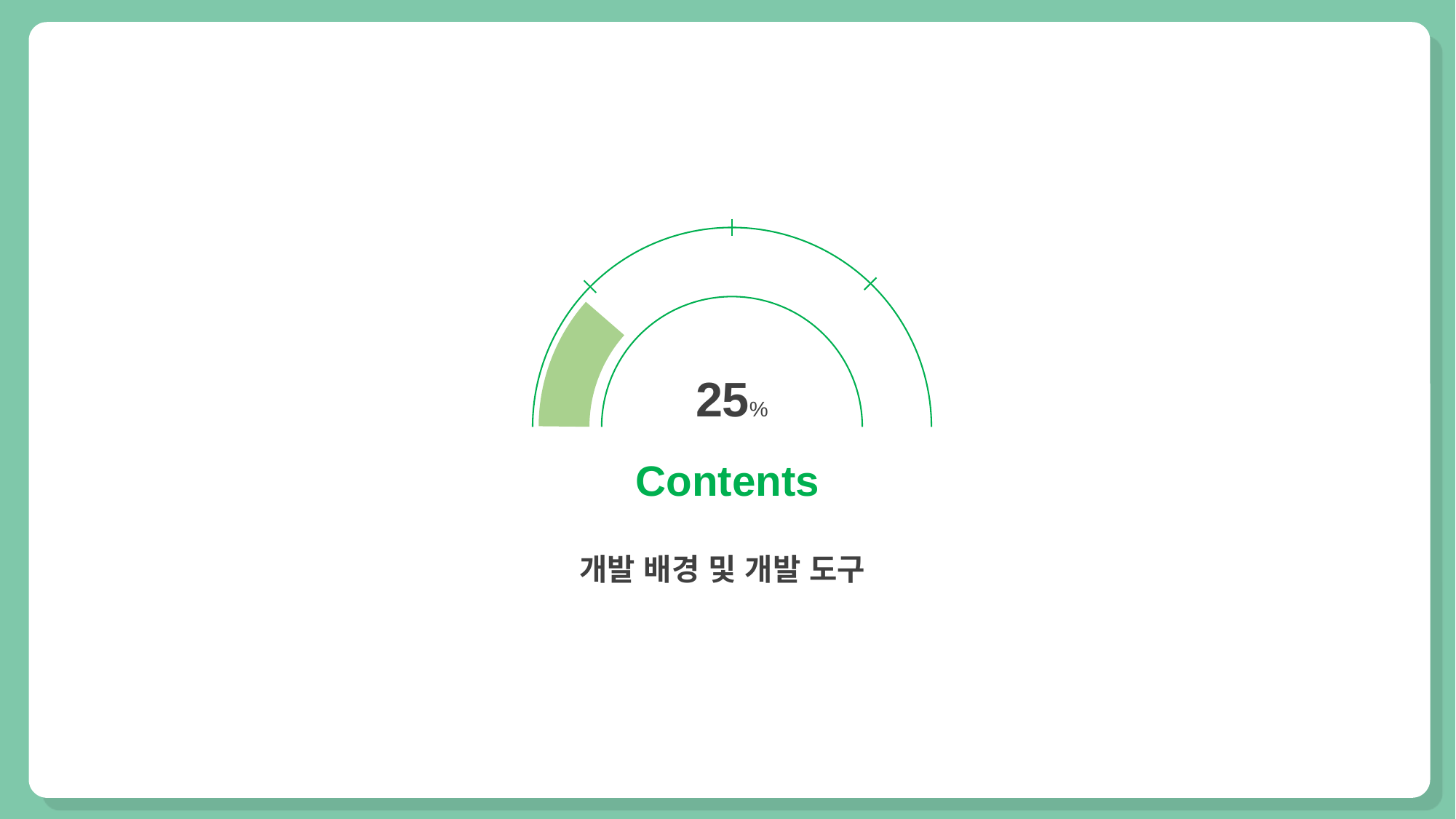

25%
Contents
개발 배경 및 개발 도구